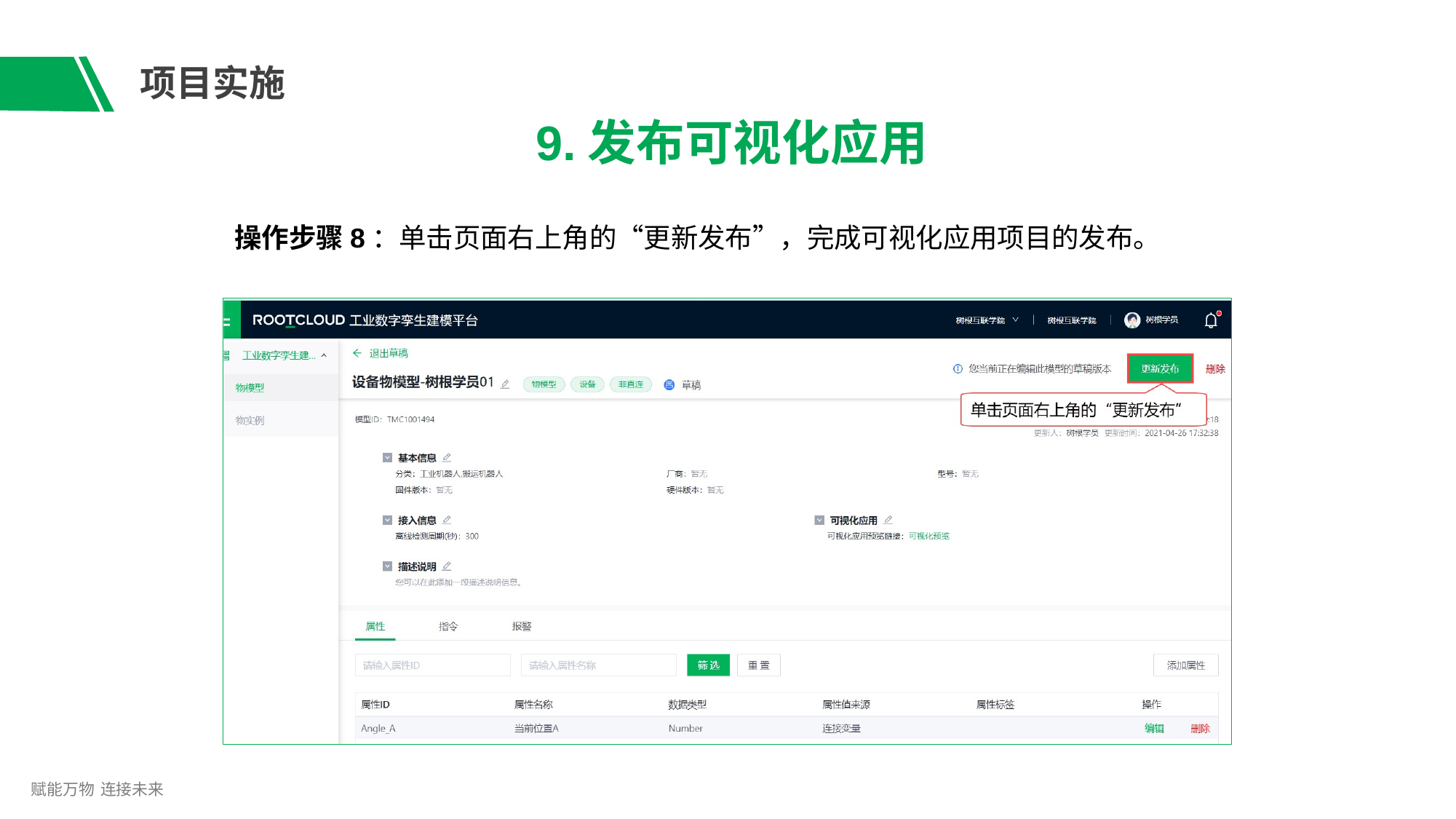

# 项目实施
9.发布可视化应用
操作步骤8：单击页面右上角的“更新发布”，完成可视化应用项目的发布。

赋能万物 连接未来